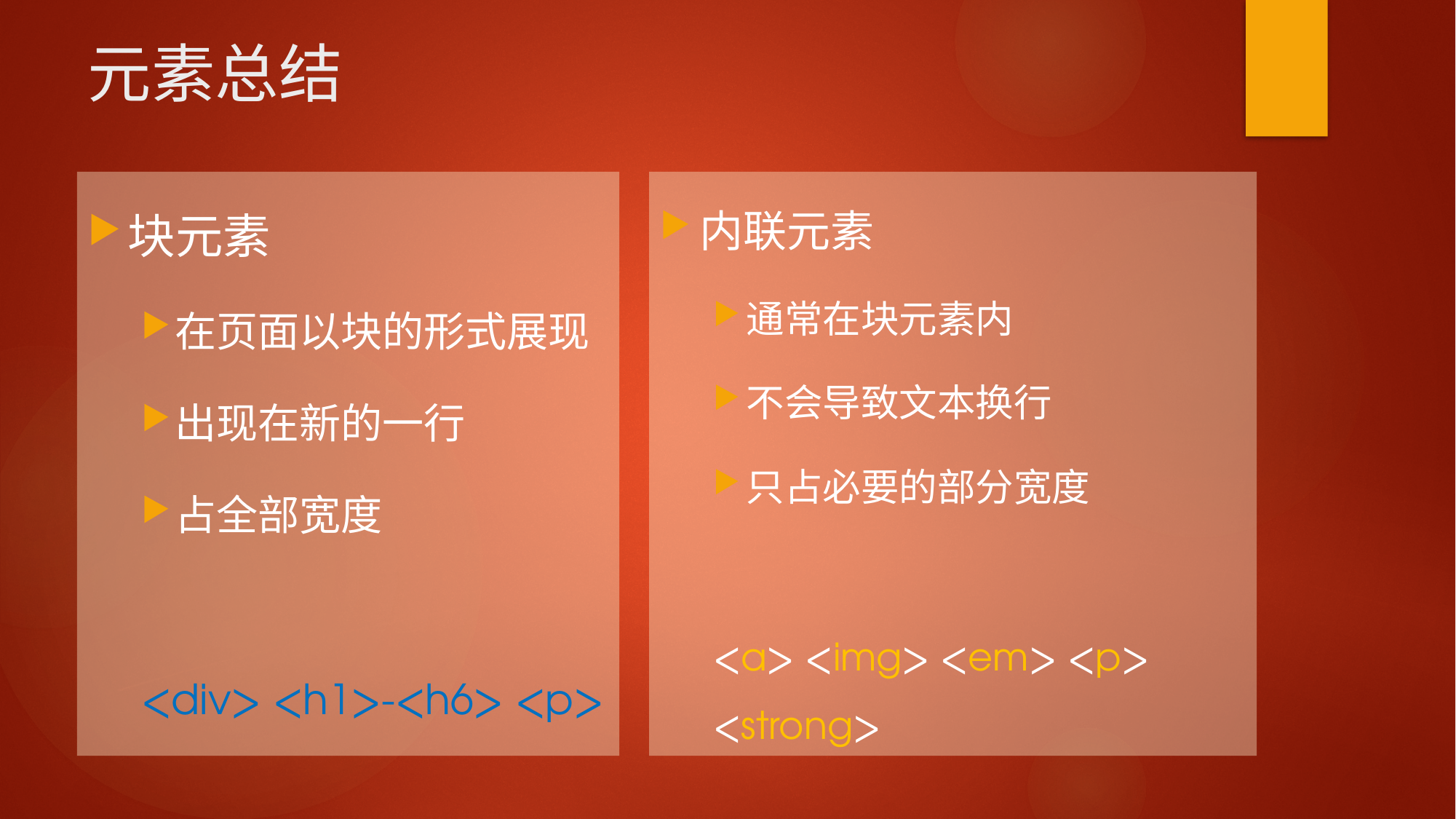

# 元素总结
块元素
在页面以块的形式展现
出现在新的一行
占全部宽度

<div> <h1>-<h6> <p>
内联元素
通常在块元素内
不会导致文本换行
只占必要的部分宽度

<a> <img> <em> <p> <strong>